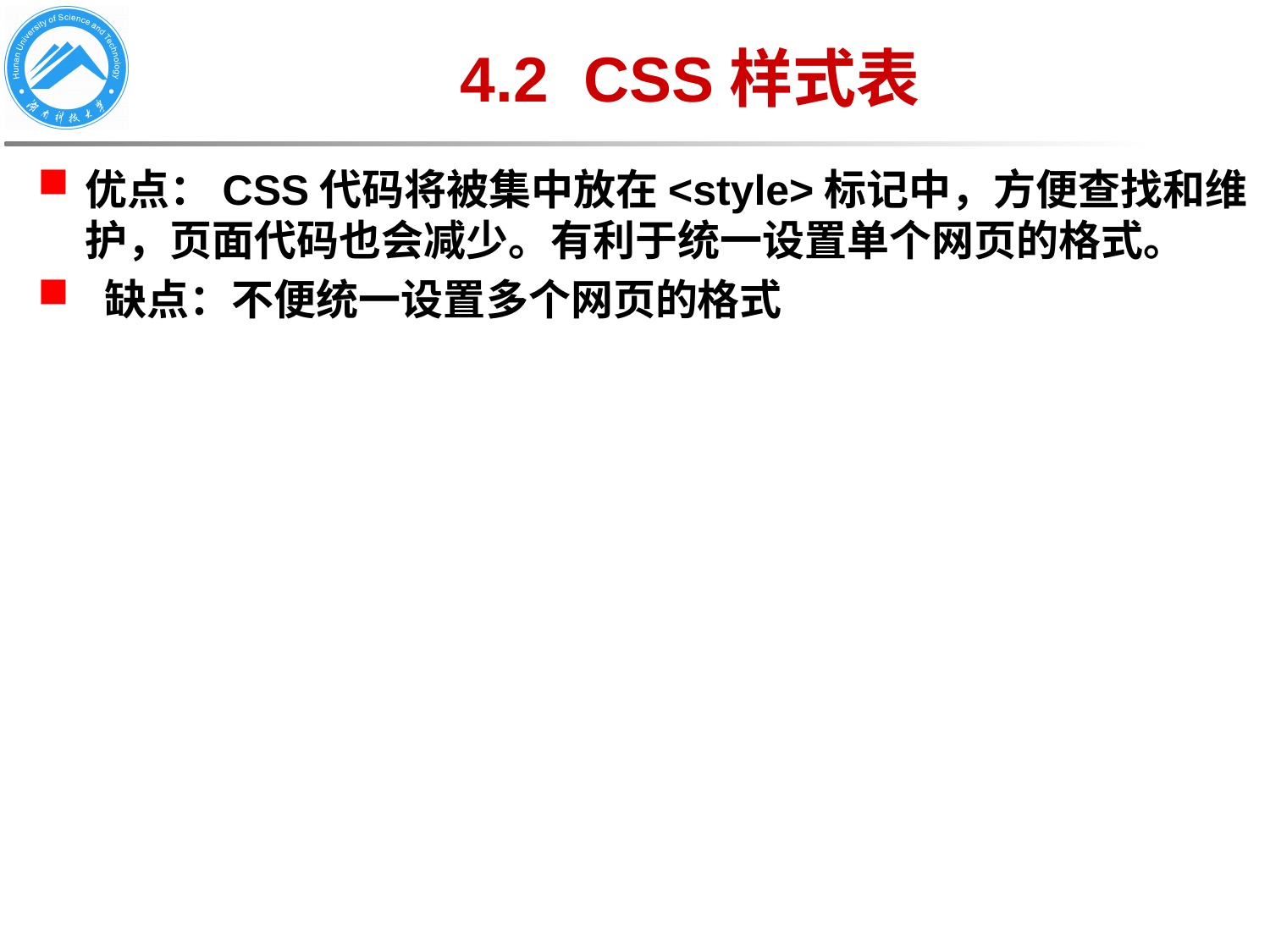

# 4.2  CSS样式表
优点：CSS代码将被集中放在<style>标记中，方便查找和维护，页面代码也会减少。有利于统一设置单个网页的格式。
 缺点：不便统一设置多个网页的格式